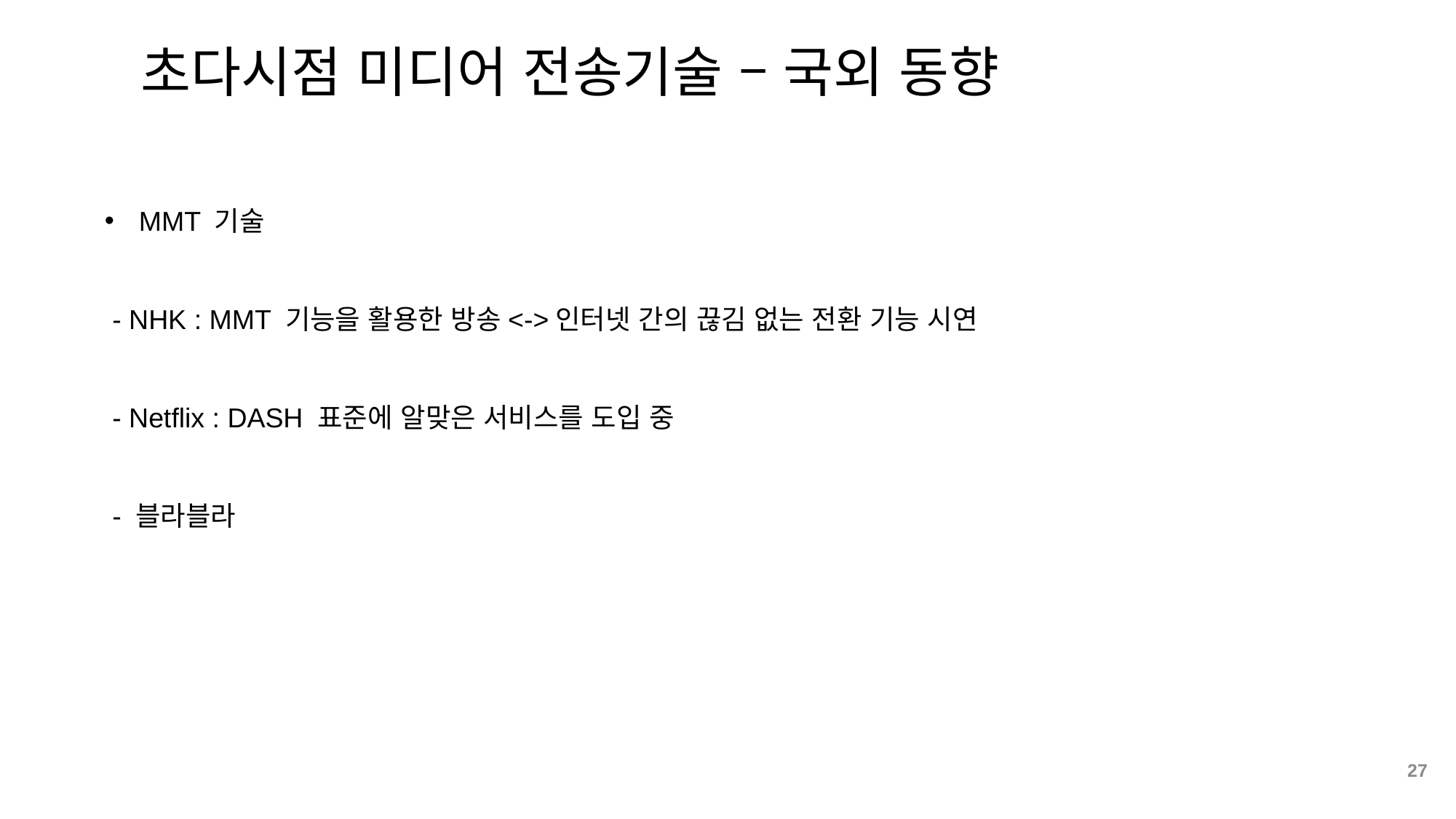

초다시점 미디어 전송기술 – 국외 동향
MMT 기술
 - NHK : MMT 기능을 활용한 방송<->인터넷 간의 끊김 없는 전환 기능 시연
 - Netflix : DASH 표준에 알맞은 서비스를 도입 중
 - 블라블라
27